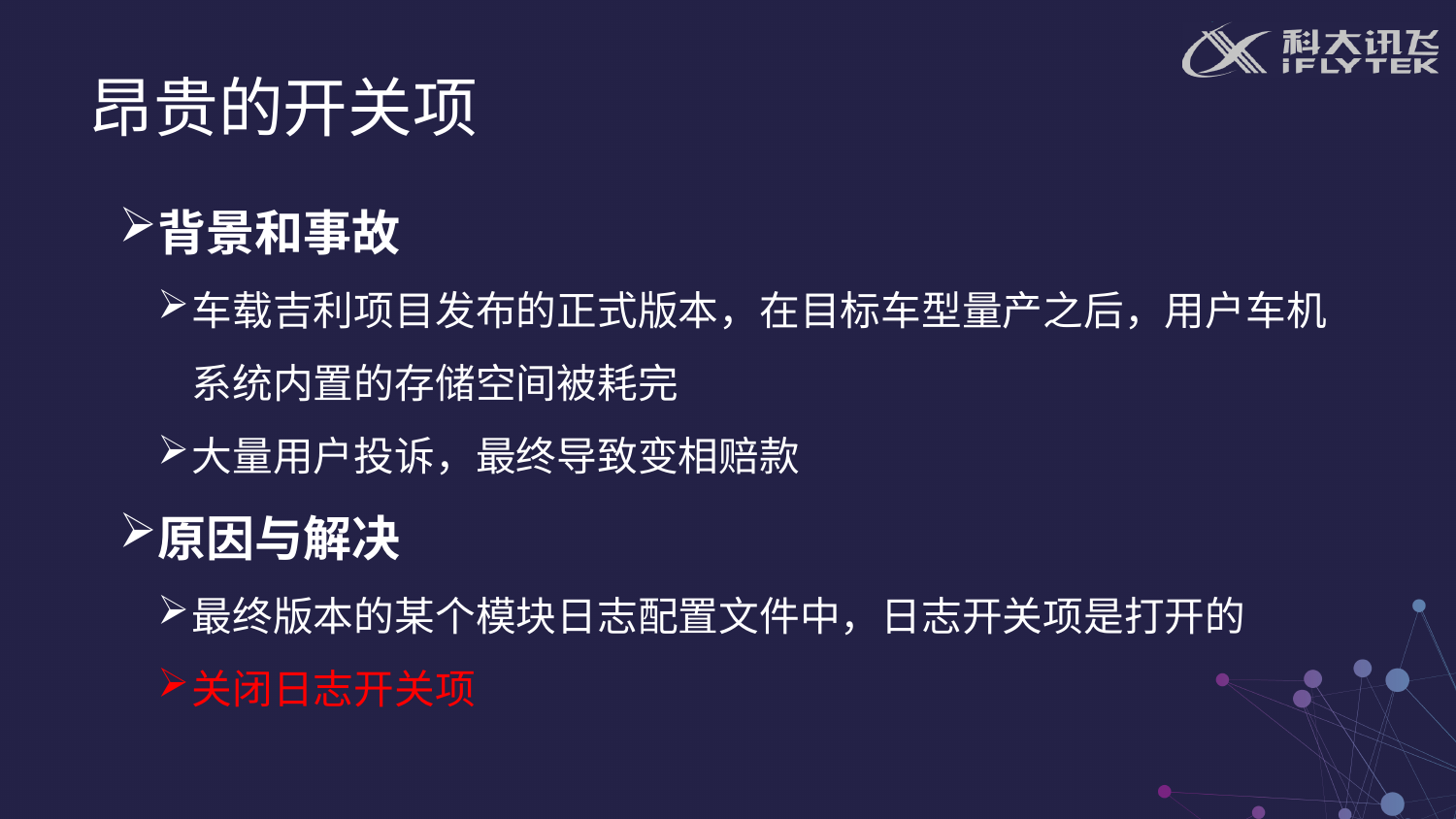

昂贵的开关项
背景和事故
车载吉利项目发布的正式版本，在目标车型量产之后，用户车机系统内置的存储空间被耗完
大量用户投诉，最终导致变相赔款
原因与解决
最终版本的某个模块日志配置文件中，日志开关项是打开的
关闭日志开关项